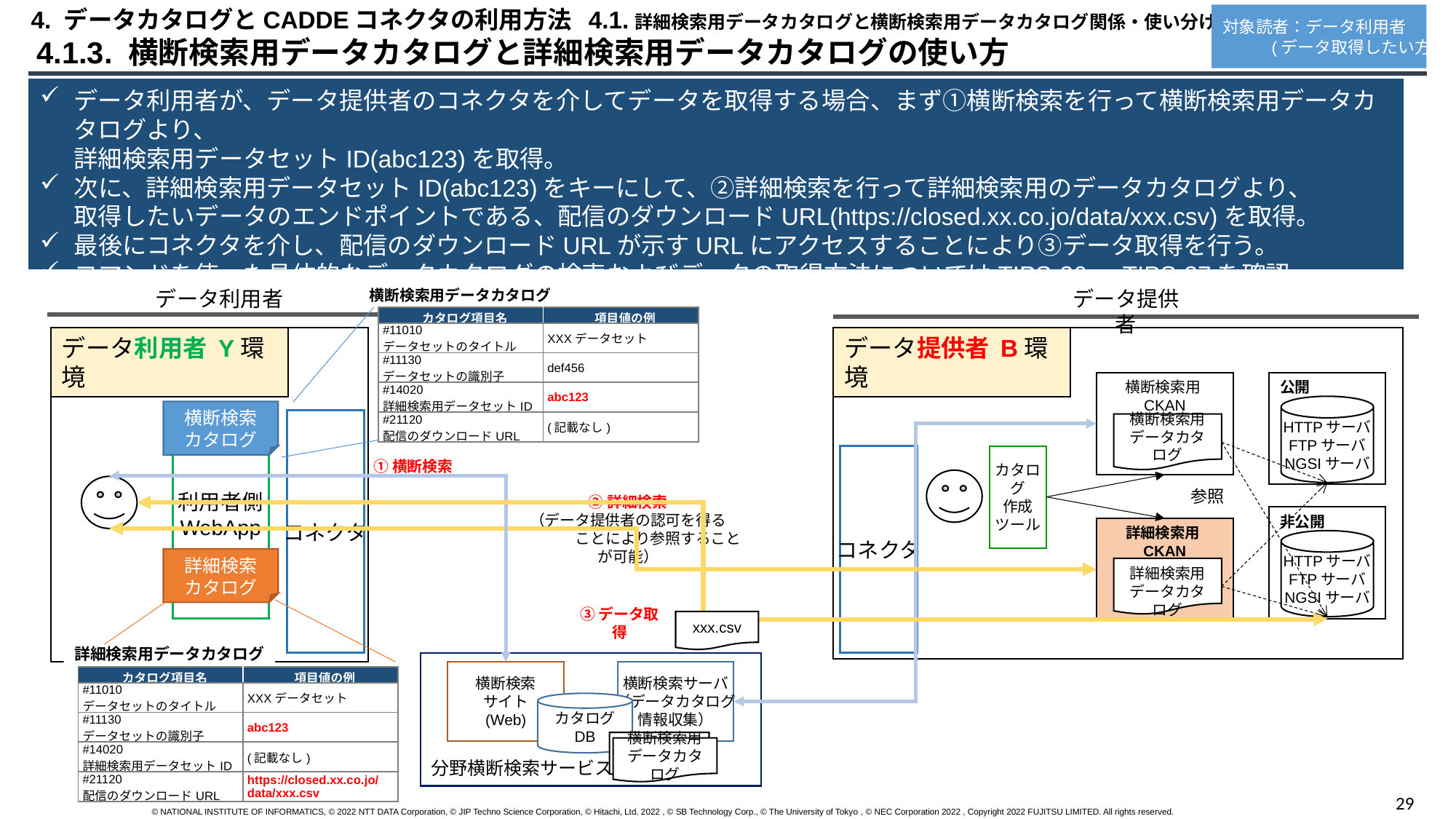

4. データカタログとCADDEコネクタの利用方法  4.1.詳細検索用データカタログと横断検索用データカタログ関係・使い分けについて
対象読者：データ利用者
 　　 (データ取得したい方)
 4.1.3. 横断検索用データカタログと詳細検索用データカタログの使い方
データ利用者が、データ提供者のコネクタを介してデータを取得する場合、まず①横断検索を行って横断検索用データカタログより、
詳細検索用データセットID(abc123)を取得。
次に、詳細検索用データセットID(abc123)をキーにして、②詳細検索を行って詳細検索用のデータカタログより、
取得したいデータのエンドポイントである、配信のダウンロードURL(https://closed.xx.co.jo/data/xxx.csv)を取得。
最後にコネクタを介し、配信のダウンロードURLが示すURLにアクセスすることにより③データ取得を行う。
コマンドを使った具体的なデータカタログの検索およびデータの取得方法についてはTIPS-36、TIPS-37を確認。
データ利用者
データ提供者
横断検索用データカタログ
| カタログ項目名 | 項目値の例 |
| --- | --- |
| #11010 データセットのタイトル | XXXデータセット |
| #11130 データセットの識別子 | def456 |
| #14020 詳細検索用データセットID | abc123 |
| #21120 配信のダウンロードURL | (記載なし) |

データ利用者 Y環境
データ提供者 B環境
横断検索用CKAN
公開

HTTPサーバ
FTPサーバ
NGSIサーバ
横断検索
カタログ
利用者側
WebApp
コネクタ
横断検索用
データカタログ
コネクタ
カタログ
作成
ツール
①横断検索

参照
②詳細検索
（データ提供者の認可を得る
　　　　ことにより参照することが可能）
非公開
詳細検索用CKAN
HTTPサーバ
FTPサーバ
NGSIサーバ
詳細検索
カタログ
詳細検索用データカタログ
③データ取得
xxx.csv
詳細検索用データカタログ

横断検索
サイト
(Web)
横断検索サーバ
（データカタログ
情報収集）
| カタログ項目名 | 項目値の例 |
| --- | --- |
| #11010 データセットのタイトル | XXXデータセット |
| #11130 データセットの識別子 | abc123 |
| #14020 詳細検索用データセットID | (記載なし) |
| #21120 配信のダウンロードURL | https://closed.xx.co.jo/data/xxx.csv |
カタログ
DB

横断検索用
データカタログ
分野横断検索サービス